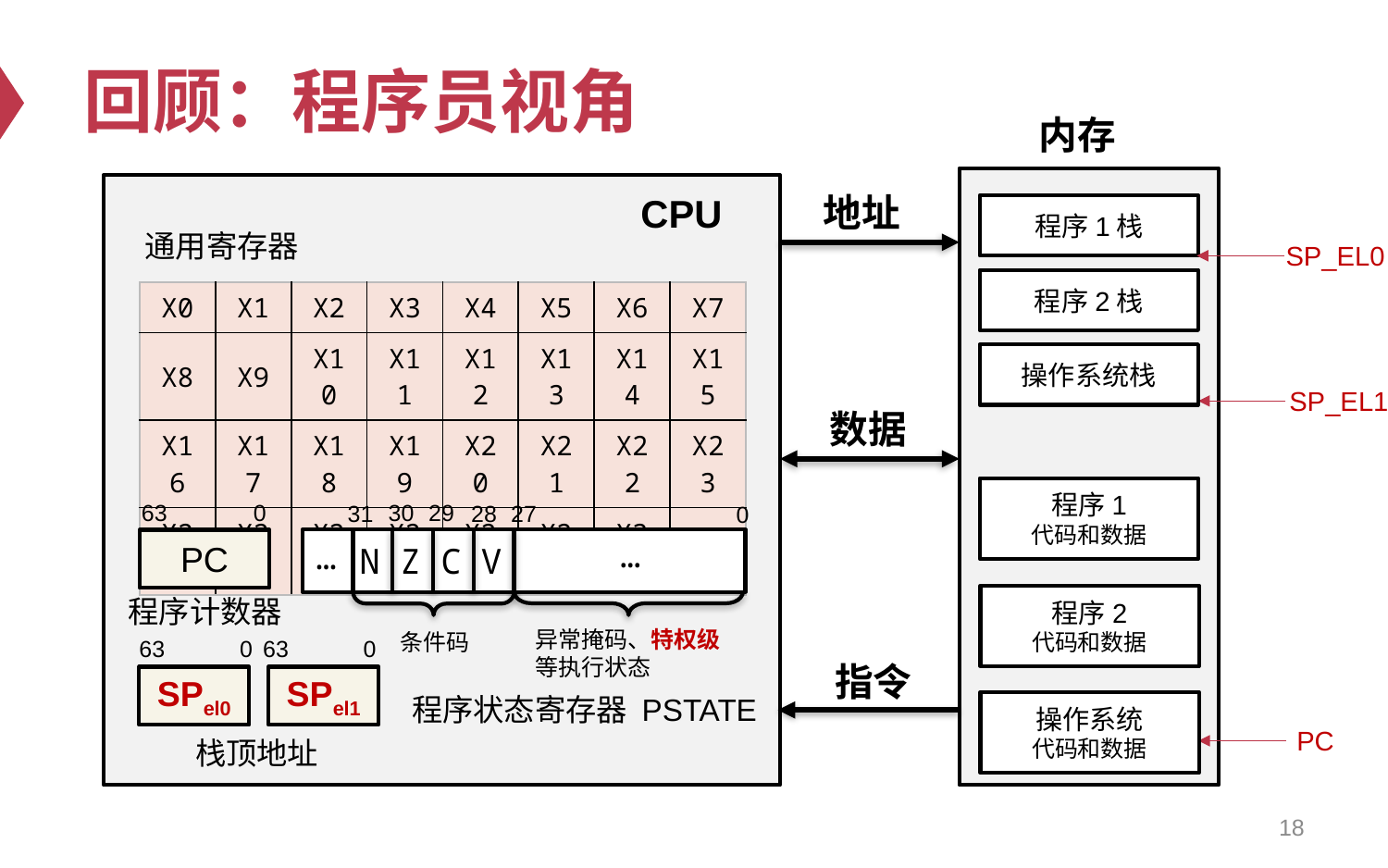

# 回顾：程序员视角
内存

地址
CPU
程序1栈
通用寄存器
SP_EL0
程序2栈
| X0 | X1 | X2 | X3 | X4 | X5 | X6 | X7 |
| --- | --- | --- | --- | --- | --- | --- | --- |
| X8 | X9 | X10 | X11 | X12 | X13 | X14 | X15 |
| X16 | X17 | X18 | X19 | X20 | X21 | X22 | X23 |
| X24 | X25 | X26 | X27 | X28 | X29 | X30 |  |
操作系统栈
SP_EL1
数据
程序1
代码和数据

0
63
30
29
28
27
31
0

…
…

PC
N
Z
C
V
程序计数器
程序2
代码和数据
异常掩码、特权级等执行状态
条件码
0
0
63
63
指令
SPel0
SPel1
程序状态寄存器 PSTATE
操作系统
代码和数据
PC
栈顶地址
18